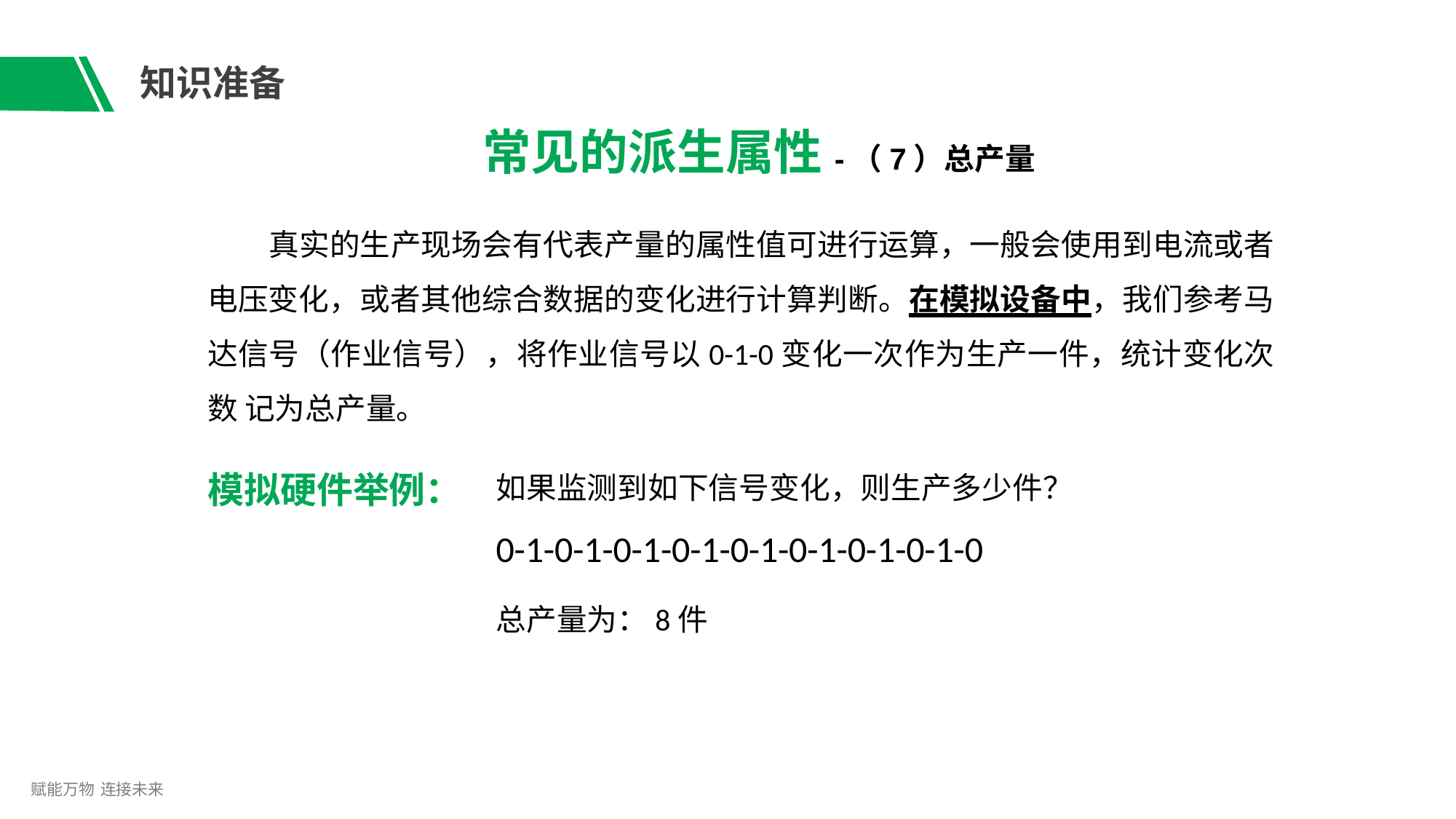

# 知识准备
常见的派生属性-（7）总产量
真实的生产现场会有代表产量的属性值可进行运算，一般会使用到电流或者 电压变化，或者其他综合数据的变化进行计算判断。在模拟设备中，我们参考马 达信号（作业信号），将作业信号以0-1-0变化一次作为生产一件，统计变化次数 记为总产量。
模拟硬件举例：
如果监测到如下信号变化，则生产多少件？
0-1-0-1-0-1-0-1-0-1-0-1-0-1-0-1-0
总产量为：8件
赋能万物 连接未来